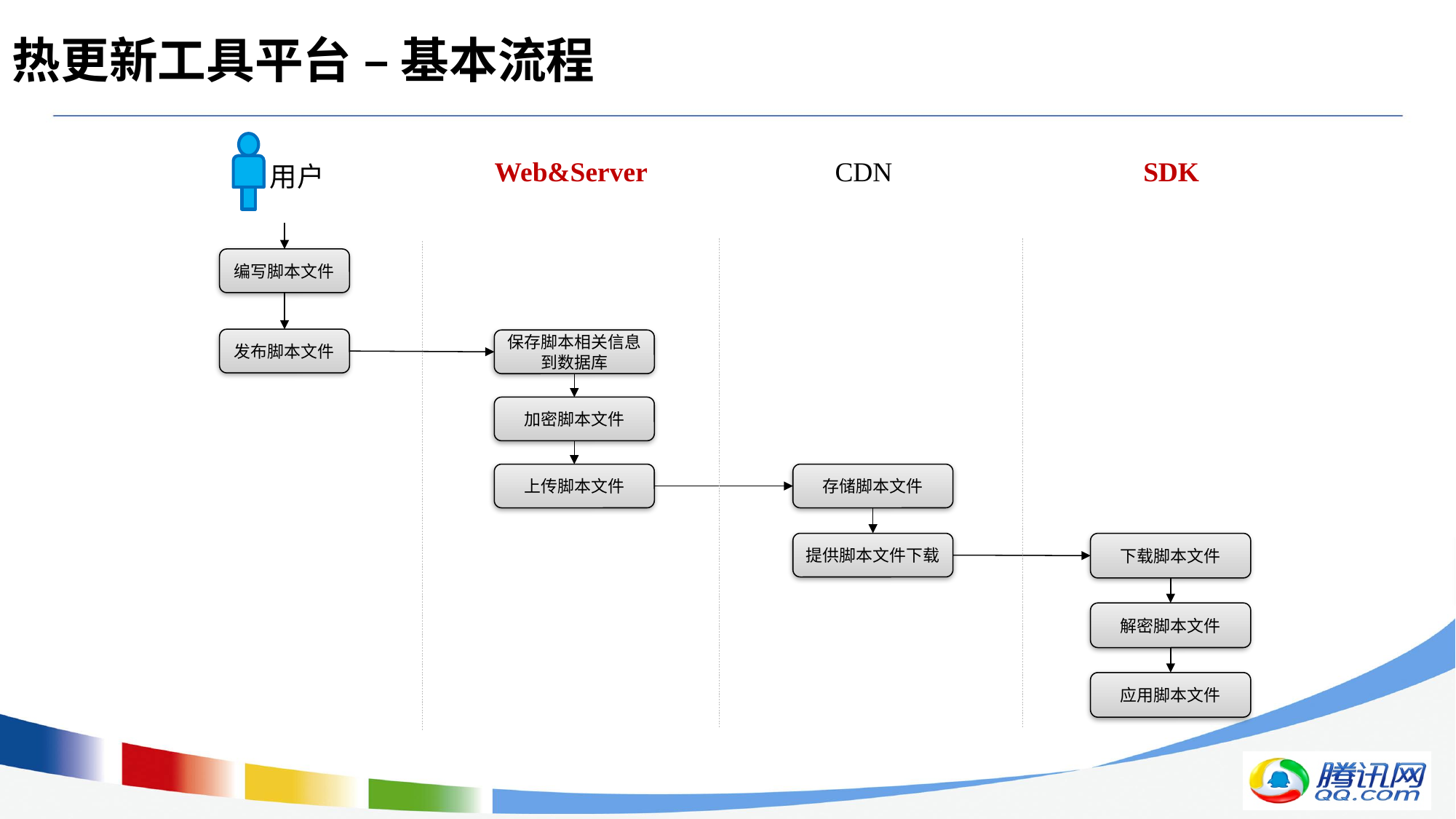

# 热更新工具平台 – 基本流程

用户
Web&Server
CDN
SDK
编写脚本文件
发布脚本文件
保存脚本相关信息
到数据库
加密脚本文件
上传脚本文件
存储脚本文件
提供脚本文件下载
下载脚本文件
解密脚本文件
应用脚本文件